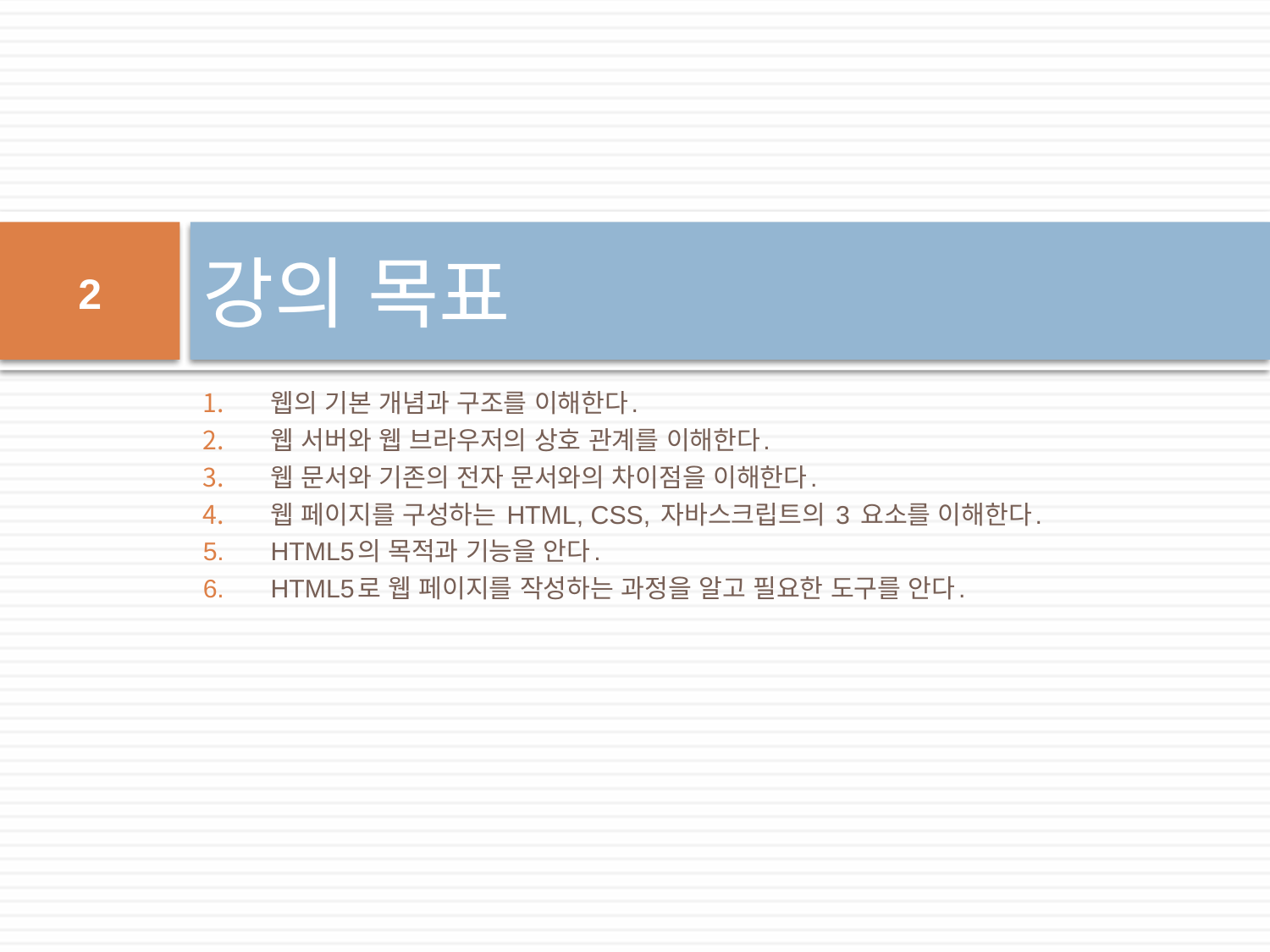

# 강의 목표
2
웹의 기본 개념과 구조를 이해한다.
웹 서버와 웹 브라우저의 상호 관계를 이해한다.
웹 문서와 기존의 전자 문서와의 차이점을 이해한다.
웹 페이지를 구성하는 HTML, CSS, 자바스크립트의 3 요소를 이해한다.
HTML5의 목적과 기능을 안다.
HTML5로 웹 페이지를 작성하는 과정을 알고 필요한 도구를 안다.